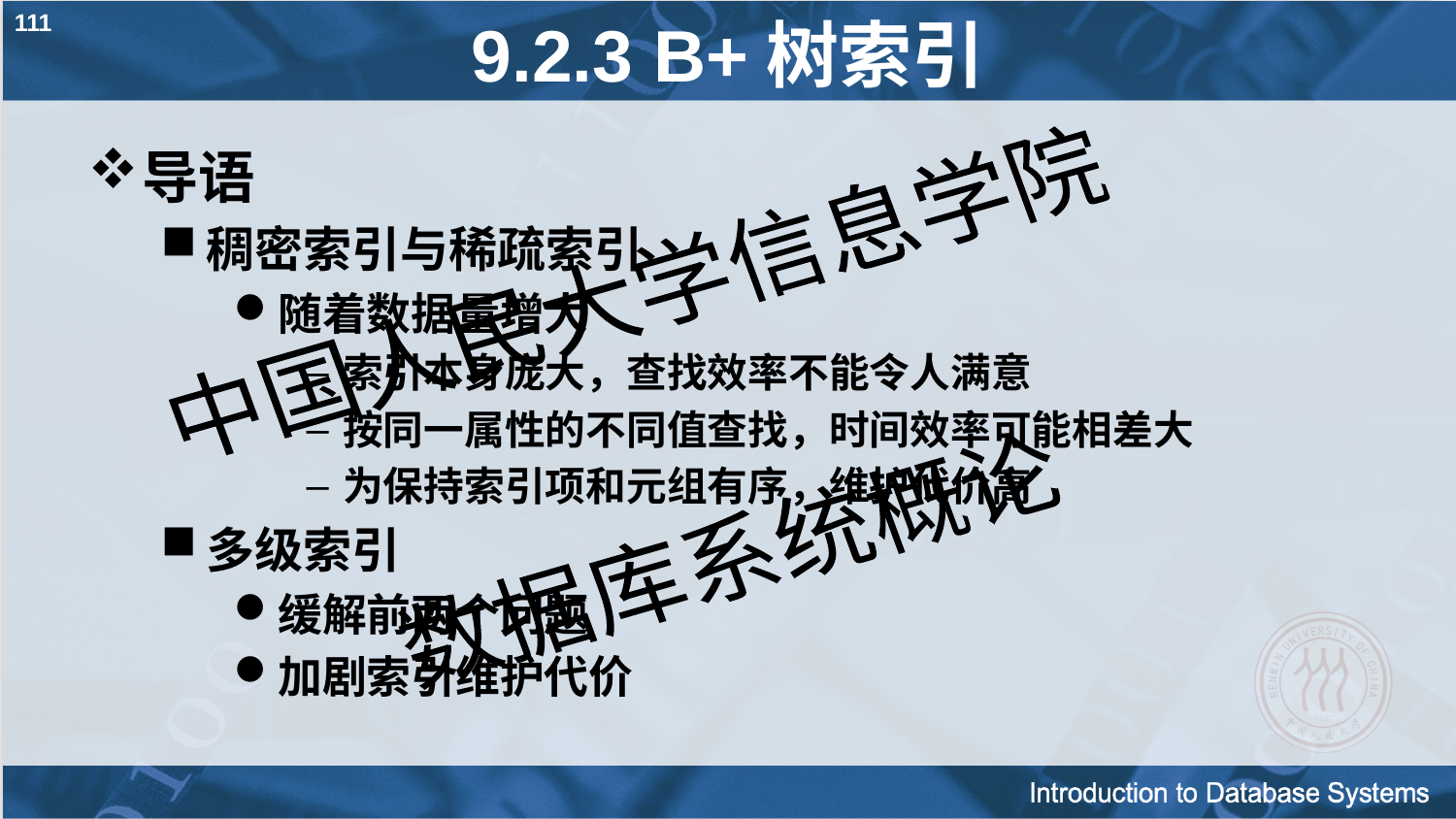

111
# 9.2.3 B+树索引
导语
稠密索引与稀疏索引
随着数据量增大
索引本身庞大，查找效率不能令人满意
按同一属性的不同值查找，时间效率可能相差大
为保持索引项和元组有序，维护代价高
多级索引
缓解前两个问题
加剧索引维护代价